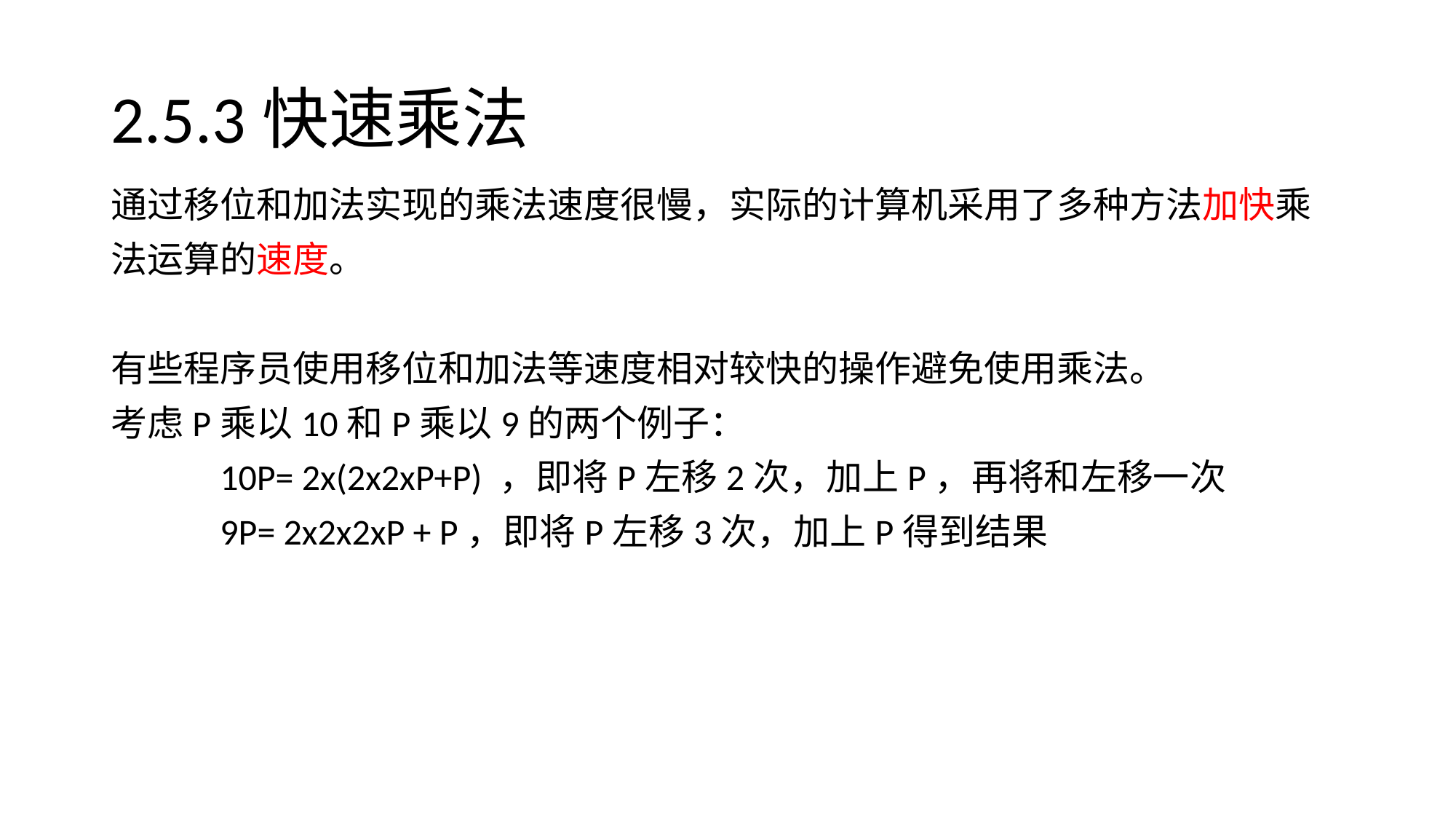

# 2.5.3快速乘法
通过移位和加法实现的乘法速度很慢，实际的计算机采用了多种方法加快乘
法运算的速度。

有些程序员使用移位和加法等速度相对较快的操作避免使用乘法。
考虑P乘以10和P乘以9的两个例子：
	10P= 2x(2x2xP+P) ，即将P左移2次，加上P，再将和左移一次
	9P= 2x2x2xP + P，即将P左移3次，加上P得到结果